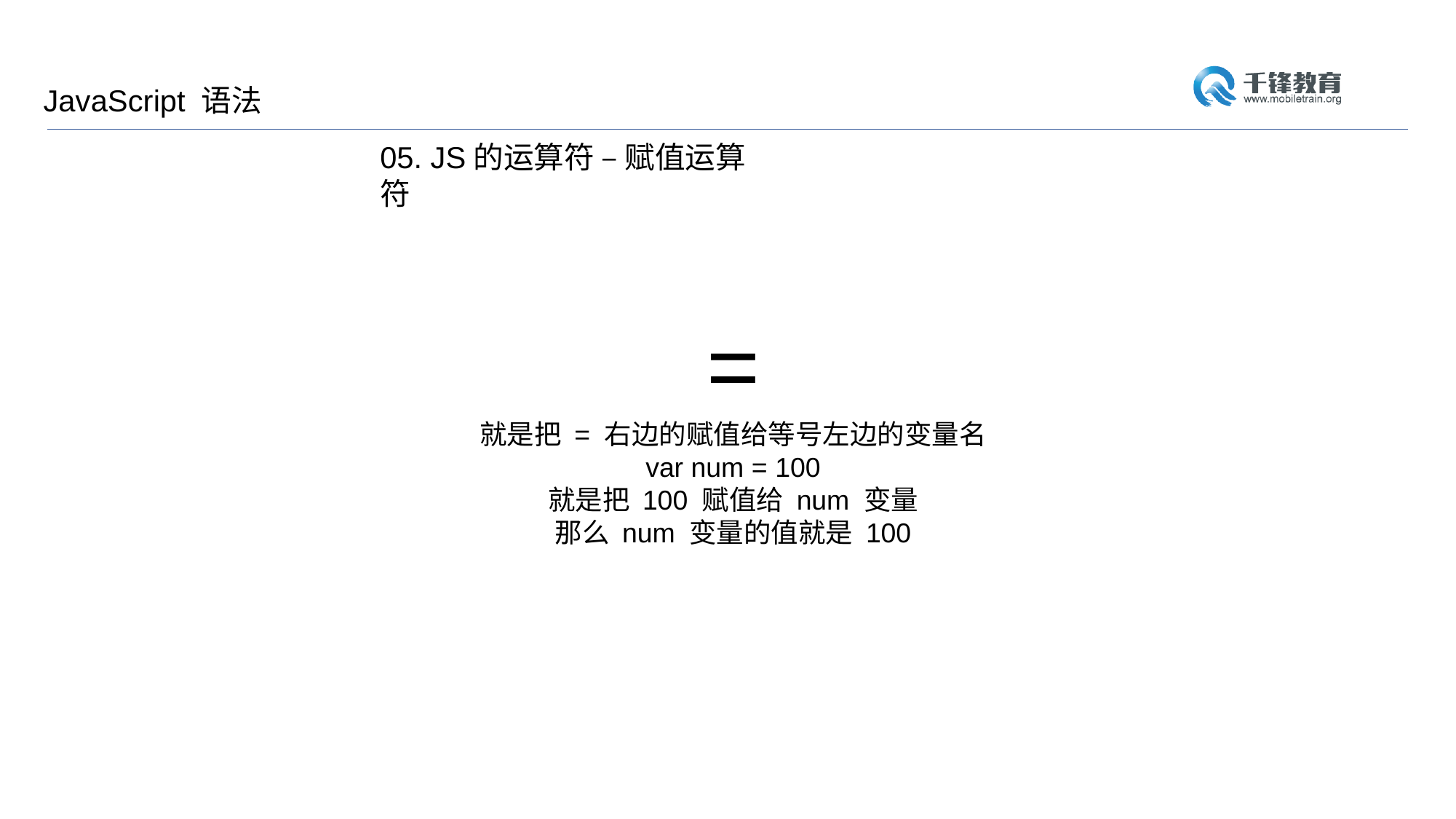

JavaScript 语法
05. JS的运算符 – 赋值运算符
=
就是把 = 右边的赋值给等号左边的变量名
var num = 100
就是把 100 赋值给 num 变量
那么 num 变量的值就是 100